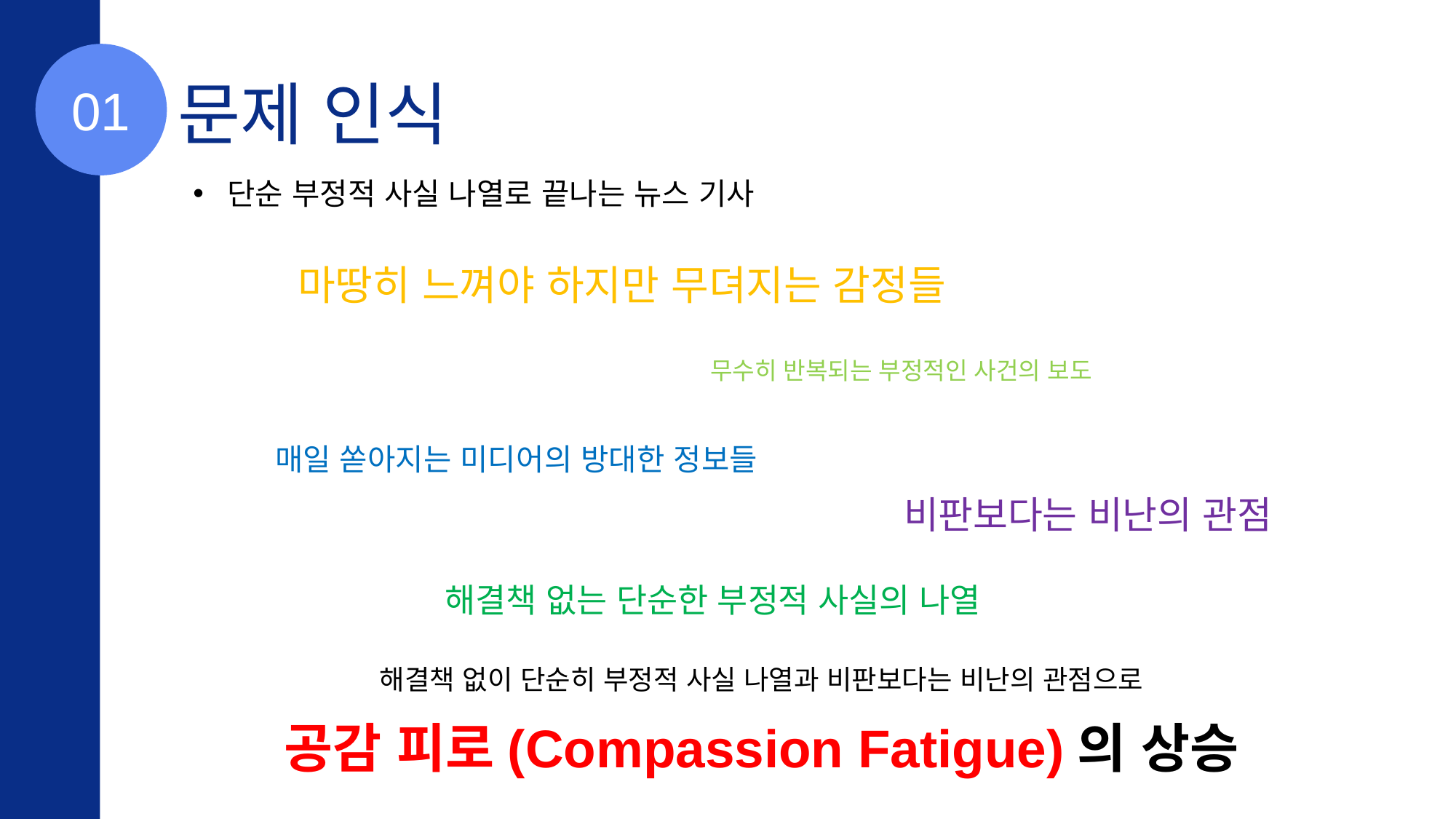

문제 인식
01
단순 부정적 사실 나열로 끝나는 뉴스 기사
마땅히 느껴야 하지만 무뎌지는 감정들
무수히 반복되는 부정적인 사건의 보도
매일 쏟아지는 미디어의 방대한 정보들
비판보다는 비난의 관점
해결책 없는 단순한 부정적 사실의 나열
해결책 없이 단순히 부정적 사실 나열과 비판보다는 비난의 관점으로
공감 피로(Compassion Fatigue)의 상승